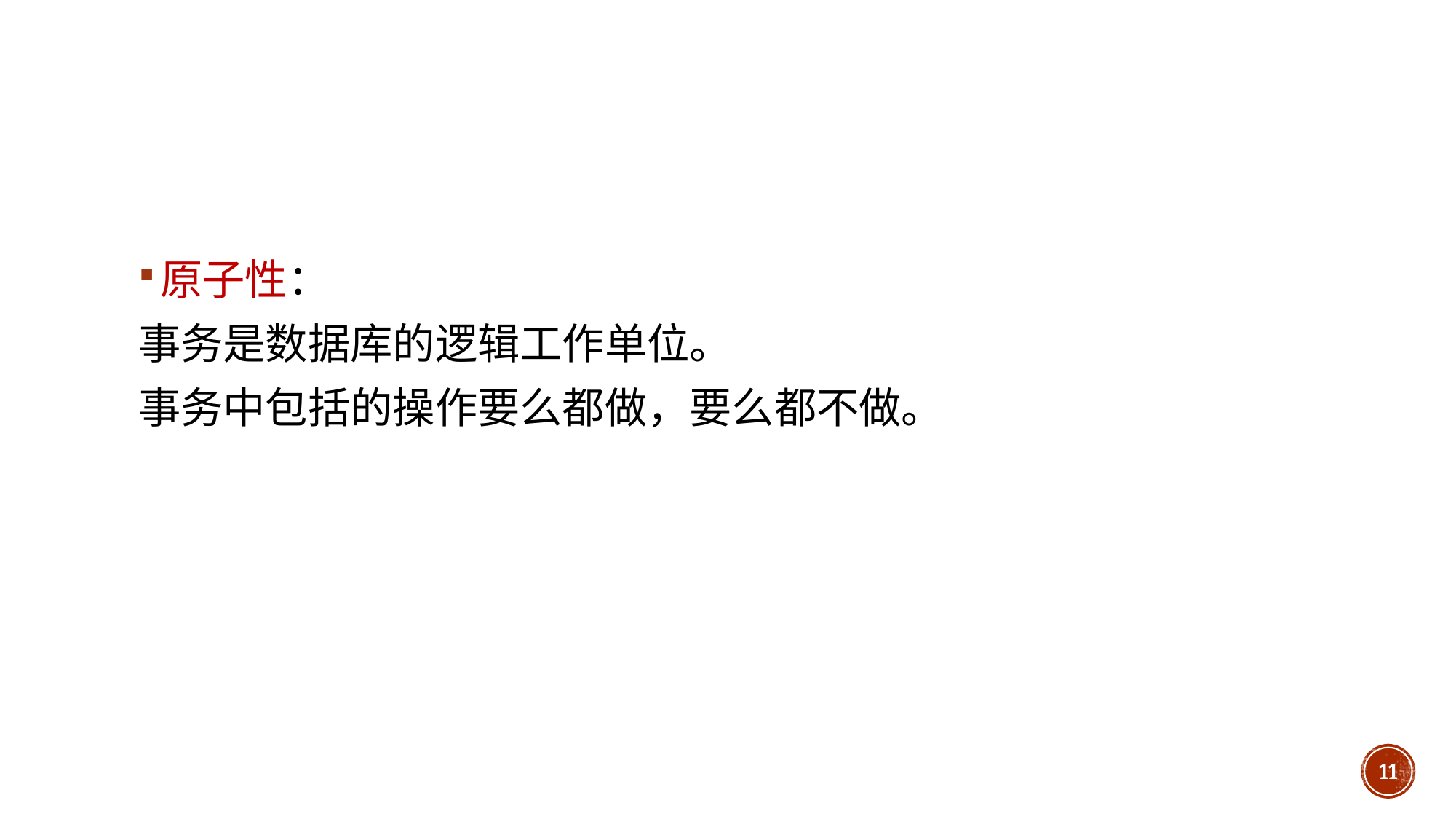

#
原子性：
事务是数据库的逻辑工作单位。
事务中包括的操作要么都做，要么都不做。

11